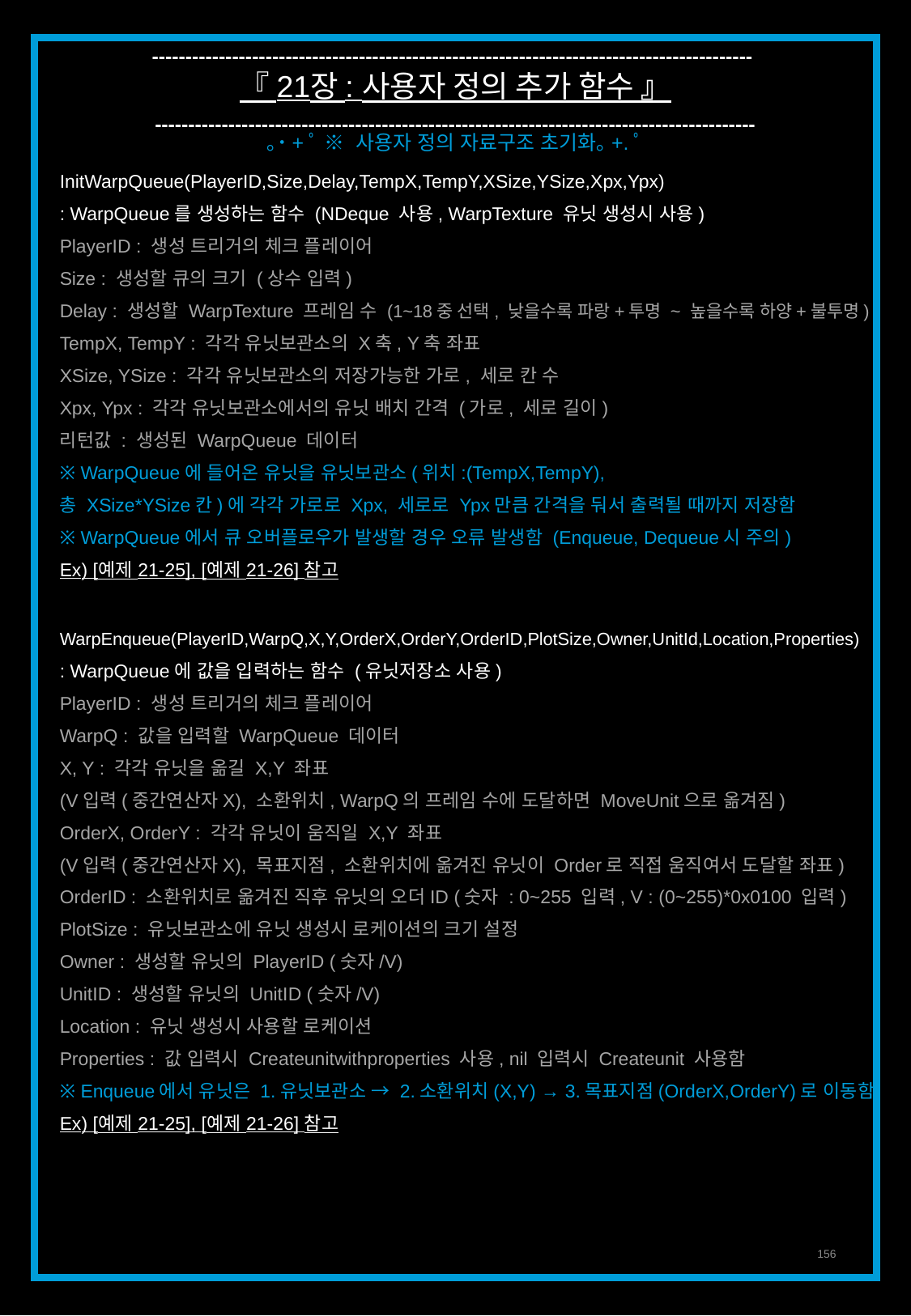

------------------------------------------------------------------------------------------
『 21장 : 사용자 정의 추가 함수 』
------------------------------------------------------------------------------------------

｡˙+ﾟ ※  사용자 정의 자료구조 초기화｡+.ﾟ
InitWarpQueue(PlayerID,Size,Delay,TempX,TempY,XSize,YSize,Xpx,Ypx)
: WarpQueue를 생성하는 함수 (NDeque 사용, WarpTexture 유닛 생성시 사용)
PlayerID : 생성 트리거의 체크 플레이어
Size : 생성할 큐의 크기 (상수 입력)
Delay : 생성할 WarpTexture 프레임 수 (1~18중 선택, 낮을수록 파랑+투명 ~ 높을수록 하양+불투명)
TempX, TempY : 각각 유닛보관소의 X축, Y축 좌표
XSize, YSize : 각각 유닛보관소의 저장가능한 가로, 세로 칸 수
Xpx, Ypx : 각각 유닛보관소에서의 유닛 배치 간격 (가로, 세로 길이)
리턴값 : 생성된 WarpQueue 데이터
※ WarpQueue에 들어온 유닛을 유닛보관소(위치:(TempX,TempY),
총 XSize*YSize칸)에 각각 가로로 Xpx, 세로로 Ypx만큼 간격을 둬서 출력될 때까지 저장함
※ WarpQueue에서 큐 오버플로우가 발생할 경우 오류 발생함 (Enqueue, Dequeue시 주의)
Ex) [예제 21-25], [예제 21-26] 참고

WarpEnqueue(PlayerID,WarpQ,X,Y,OrderX,OrderY,OrderID,PlotSize,Owner,UnitId,Location,Properties)
: WarpQueue에 값을 입력하는 함수 (유닛저장소 사용)
PlayerID : 생성 트리거의 체크 플레이어
WarpQ : 값을 입력할 WarpQueue 데이터
X, Y : 각각 유닛을 옮길 X,Y 좌표
(V입력(중간연산자X), 소환위치, WarpQ의 프레임 수에 도달하면 MoveUnit으로 옮겨짐)
OrderX, OrderY : 각각 유닛이 움직일 X,Y 좌표
(V입력(중간연산자X), 목표지점, 소환위치에 옮겨진 유닛이 Order로 직접 움직여서 도달할 좌표)
OrderID : 소환위치로 옮겨진 직후 유닛의 오더ID (숫자 : 0~255 입력, V : (0~255)*0x0100 입력)
PlotSize : 유닛보관소에 유닛 생성시 로케이션의 크기 설정
Owner : 생성할 유닛의 PlayerID (숫자/V)
UnitID : 생성할 유닛의 UnitID (숫자/V)
Location : 유닛 생성시 사용할 로케이션
Properties : 값 입력시 Createunitwithproperties 사용, nil 입력시 Createunit 사용함
※ Enqueue에서 유닛은 1.유닛보관소 → 2.소환위치(X,Y) → 3.목표지점(OrderX,OrderY)로 이동함
Ex) [예제 21-25], [예제 21-26] 참고

156